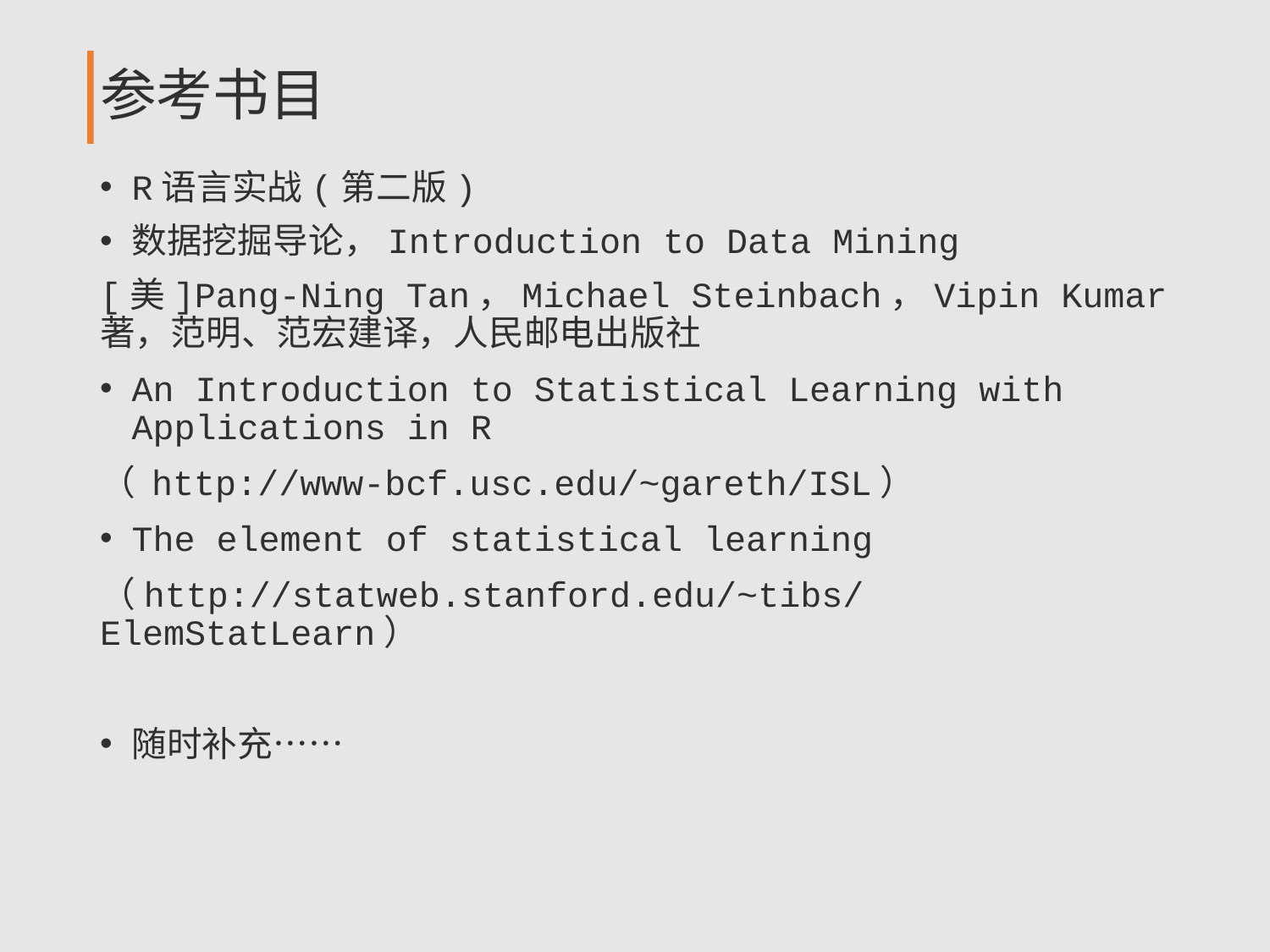

# 参考书目
R语言实战(第二版)
数据挖掘导论，Introduction to Data Mining
[美]Pang-Ning Tan，Michael Steinbach，Vipin Kumar 著，范明、范宏建译，人民邮电出版社
An Introduction to Statistical Learning with Applications in R
（ http://www-bcf.usc.edu/~gareth/ISL）
The element of statistical learning
（http://statweb.stanford.edu/~tibs/ElemStatLearn）

随时补充……